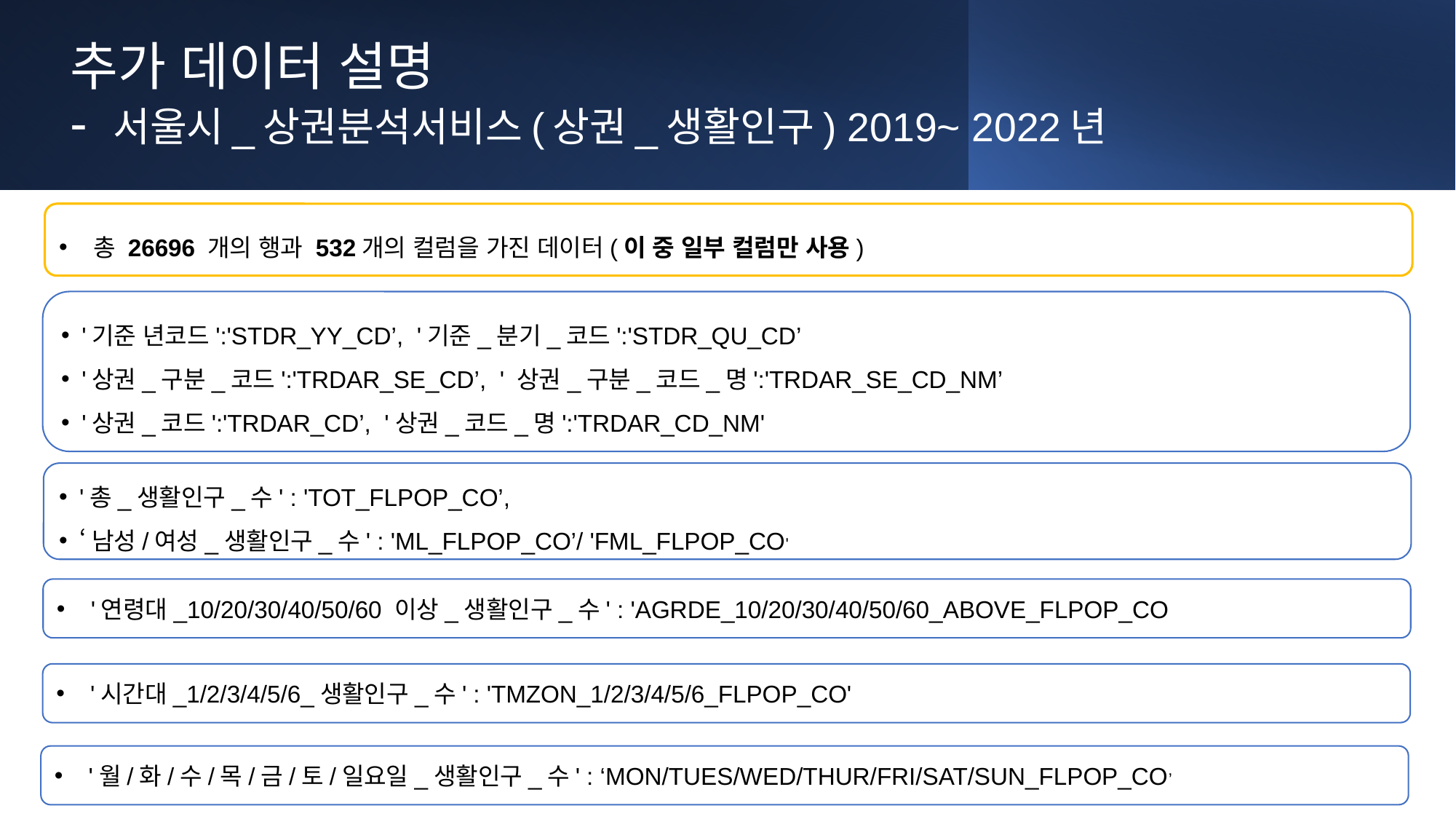

추가 데이터 설명
- 서울시_상권분석서비스(상권_생활인구) 2019~ 2022년
총 26696 개의 행과 532개의 컬럼을 가진 데이터(이 중 일부 컬럼만 사용)
'기준 년코드':'STDR_YY_CD’,  '기준_분기_코드':'STDR_QU_CD’
'상권_구분_코드':'TRDAR_SE_CD’,  ' 상권_구분_코드_명':'TRDAR_SE_CD_NM’
'상권_코드':'TRDAR_CD’,  '상권_코드_명':'TRDAR_CD_NM'
'총_생활인구_수' : 'TOT_FLPOP_CO’,
‘남성/여성_생활인구_수' : 'ML_FLPOP_CO’/ 'FML_FLPOP_CO'
'연령대_10/20/30/40/50/60 이상_생활인구_수' : 'AGRDE_10/20/30/40/50/60_ABOVE_FLPOP_CO
'시간대_1/2/3/4/5/6_생활인구_수' : 'TMZON_1/2/3/4/5/6_FLPOP_CO'
'월/화/수/목/금/토/일요일_생활인구_수' : ‘MON/TUES/WED/THUR/FRI/SAT/SUN_FLPOP_CO’